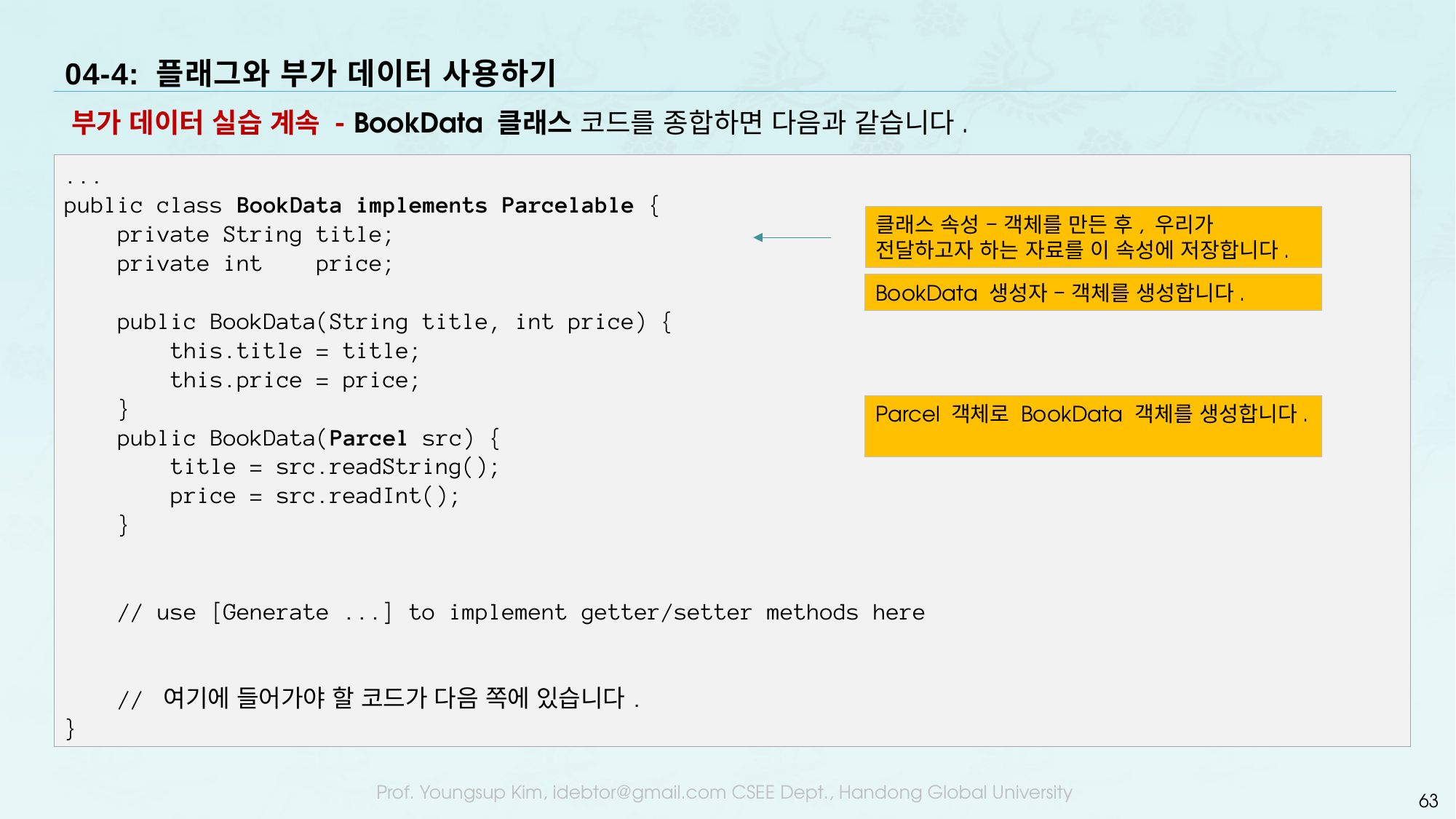

# 04-4: 플래그와 부가 데이터 사용하기
부가 데이터 실습 계속 - BookData 클래스 코드를 종합하면 다음과 같습니다.

...
public class BookData implements Parcelable {
    private String title;
    private int    price;

    public BookData(String title, int price) {
        this.title = title;
        this.price = price;
    }
    public BookData(Parcel src) {
        title = src.readString();
        price = src.readInt();
    }

    // use [Generate ...] to implement getter/setter methods here

    // 여기에 들어가야 할 코드가 다음 쪽에 있습니다.
}
클래스 속성 – 객체를 만든 후, 우리가 전달하고자 하는 자료를 이 속성에 저장합니다.
BookData 생성자 – 객체를 생성합니다.
Parcel 객체로 BookData 객체를 생성합니다.
63